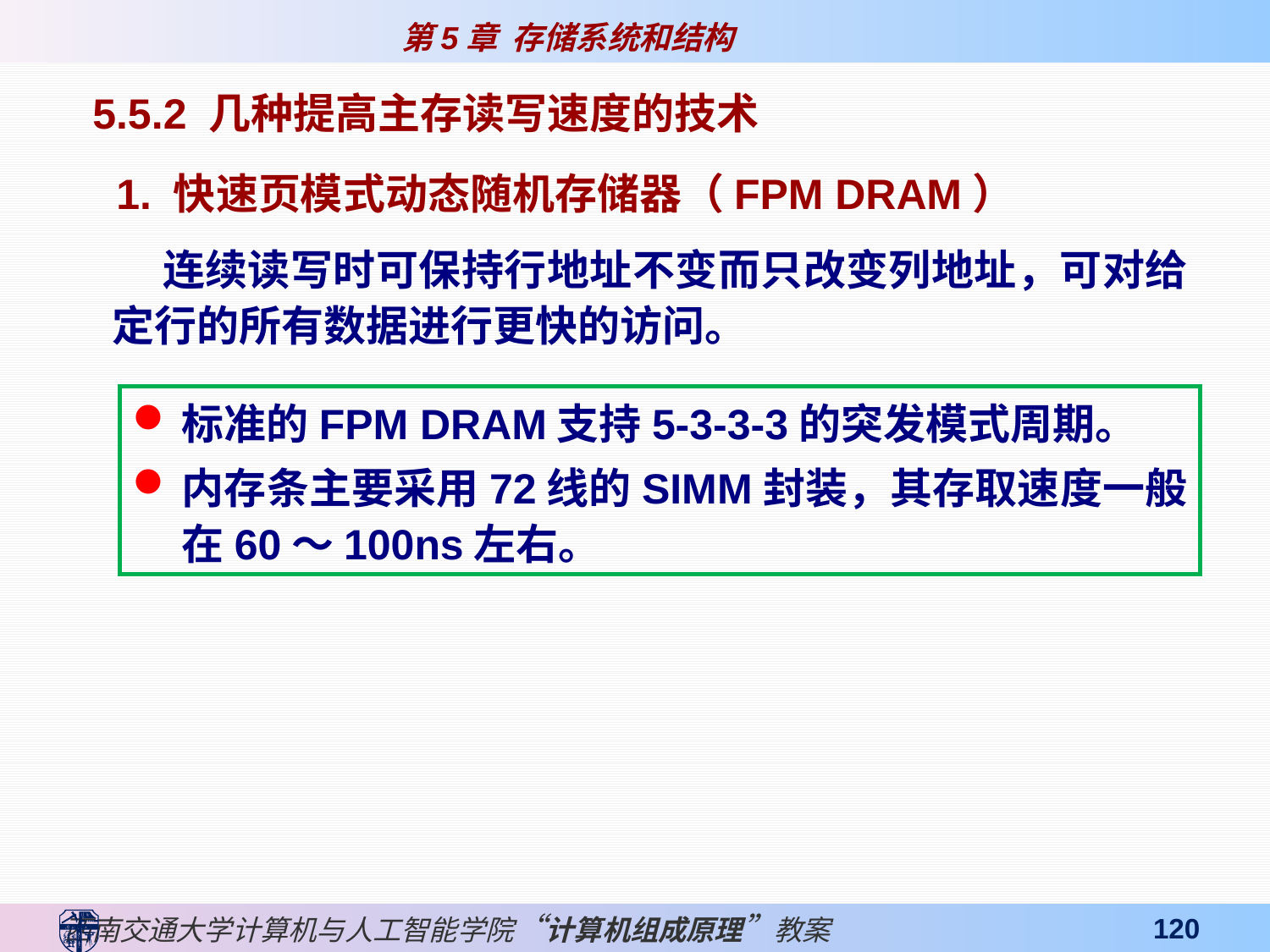

5.5.2 几种提高主存读写速度的技术
  1. 快速页模式动态随机存储器（FPM DRAM）

    连续读写时可保持行地址不变而只改变列地址，可对给定行的所有数据进行更快的访问。
标准的FPM DRAM支持5-3-3-3的突发模式周期。
内存条主要采用72线的SIMM封装，其存取速度一般在60～100ns左右。